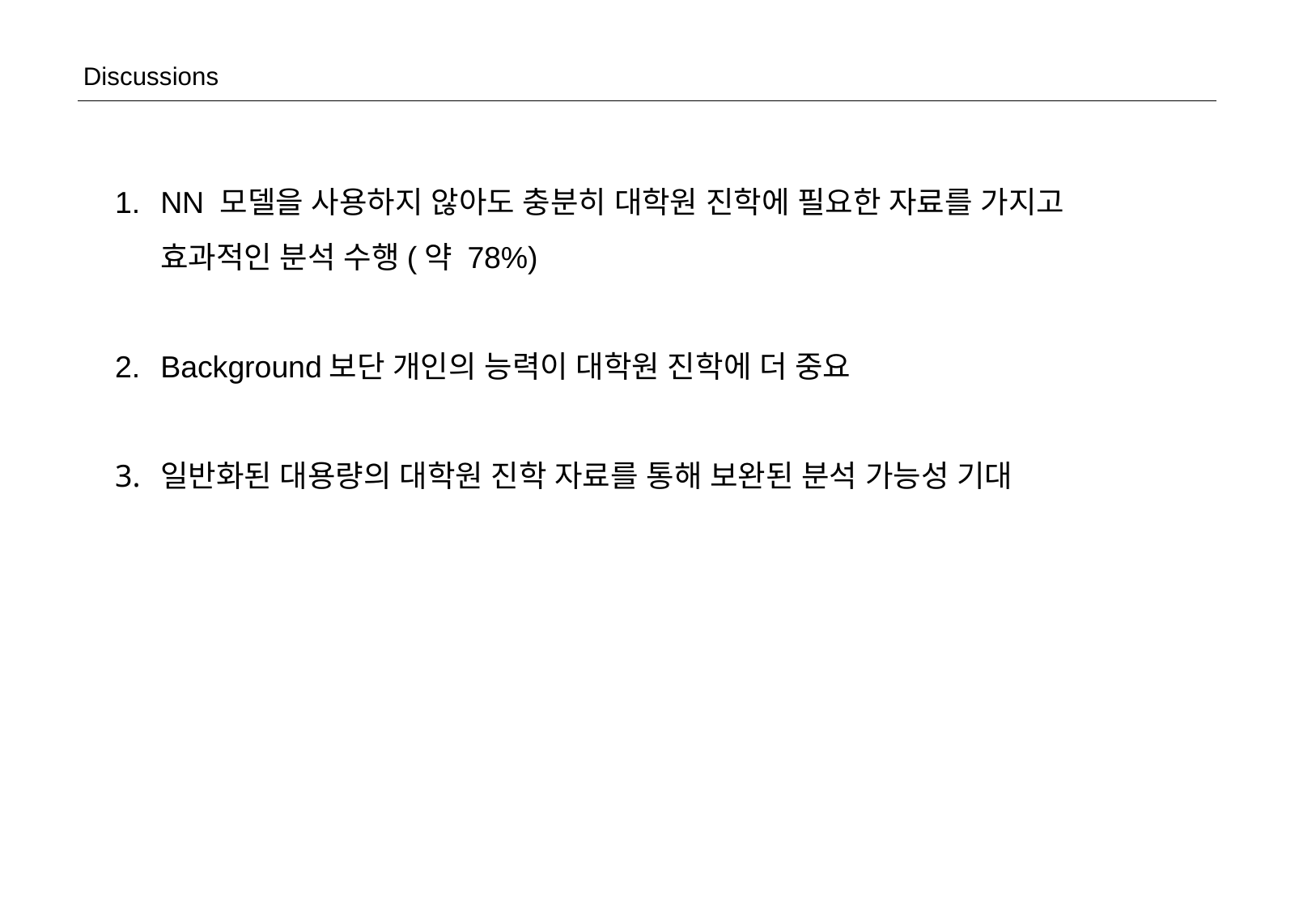

Discussions
NN 모델을 사용하지 않아도 충분히 대학원 진학에 필요한 자료를 가지고 효과적인 분석 수행(약 78%)

Background보단 개인의 능력이 대학원 진학에 더 중요

일반화된 대용량의 대학원 진학 자료를 통해 보완된 분석 가능성 기대